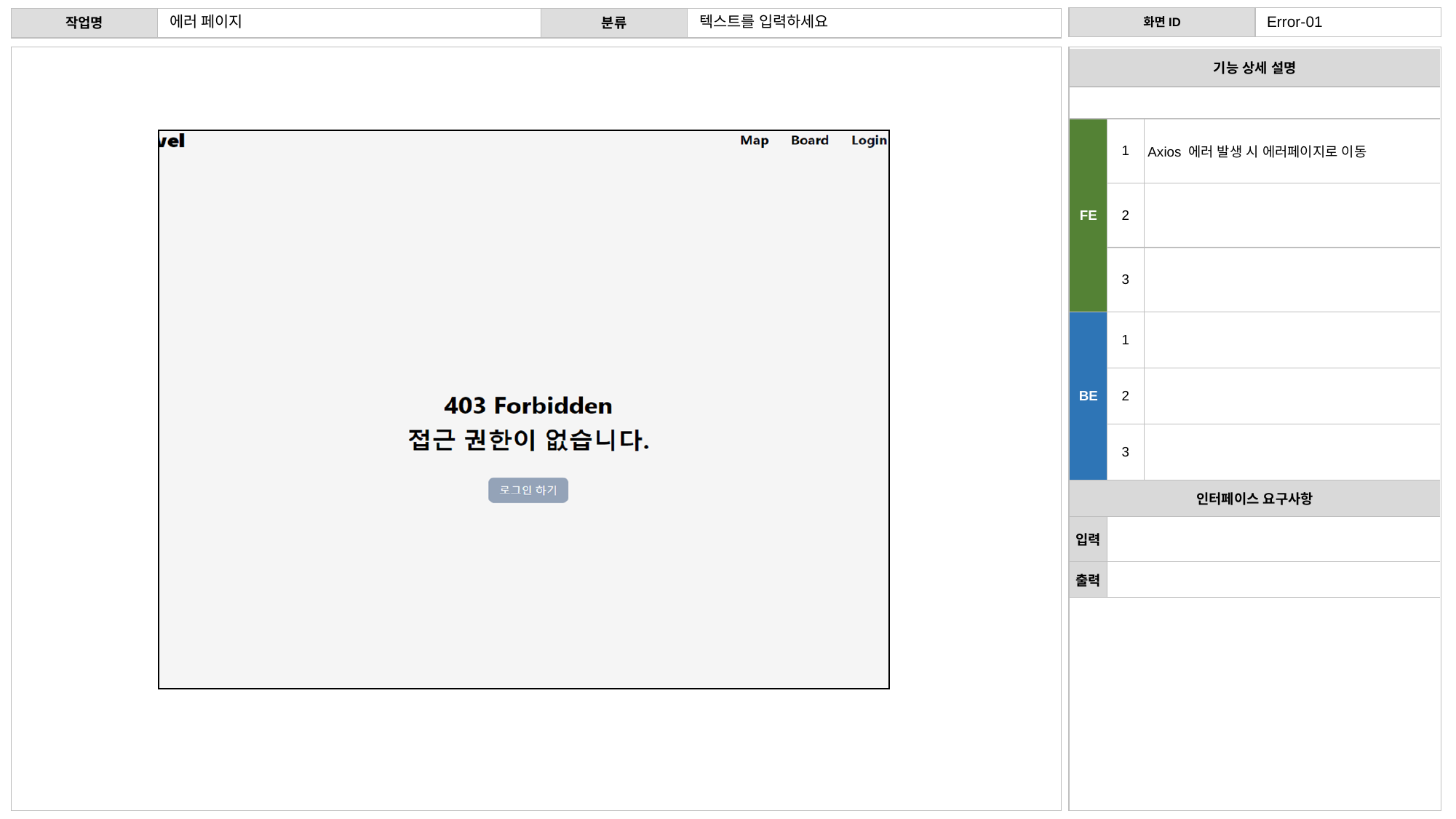

에러 페이지
텍스트를 입력하세요
Error-01

| 기능 상세 설명 | 기능 상세 설명 |  |
| --- | --- | --- |
|  | 서비스 이용을 위한 회원 가입 | 서비스 이용을 위한 회원 가입 |
| FE | 1 | Axios 에러 발생 시 에러페이지로 이동 |
|  | 2 |  |
|  | 3 |  |
| BE | 1 |  |
|  | 2 |  |
|  | 3 |  |
| 인터페이스 요구사항 | 인터페이스 요구사항 |  |
| 입력 |  | 이메일(아이디), 이름, 비밀번호, 비밀번호 확인 입력 후 회원 가입 버튼 클릭 |
| 출력 |  | 로그인 페이지 |